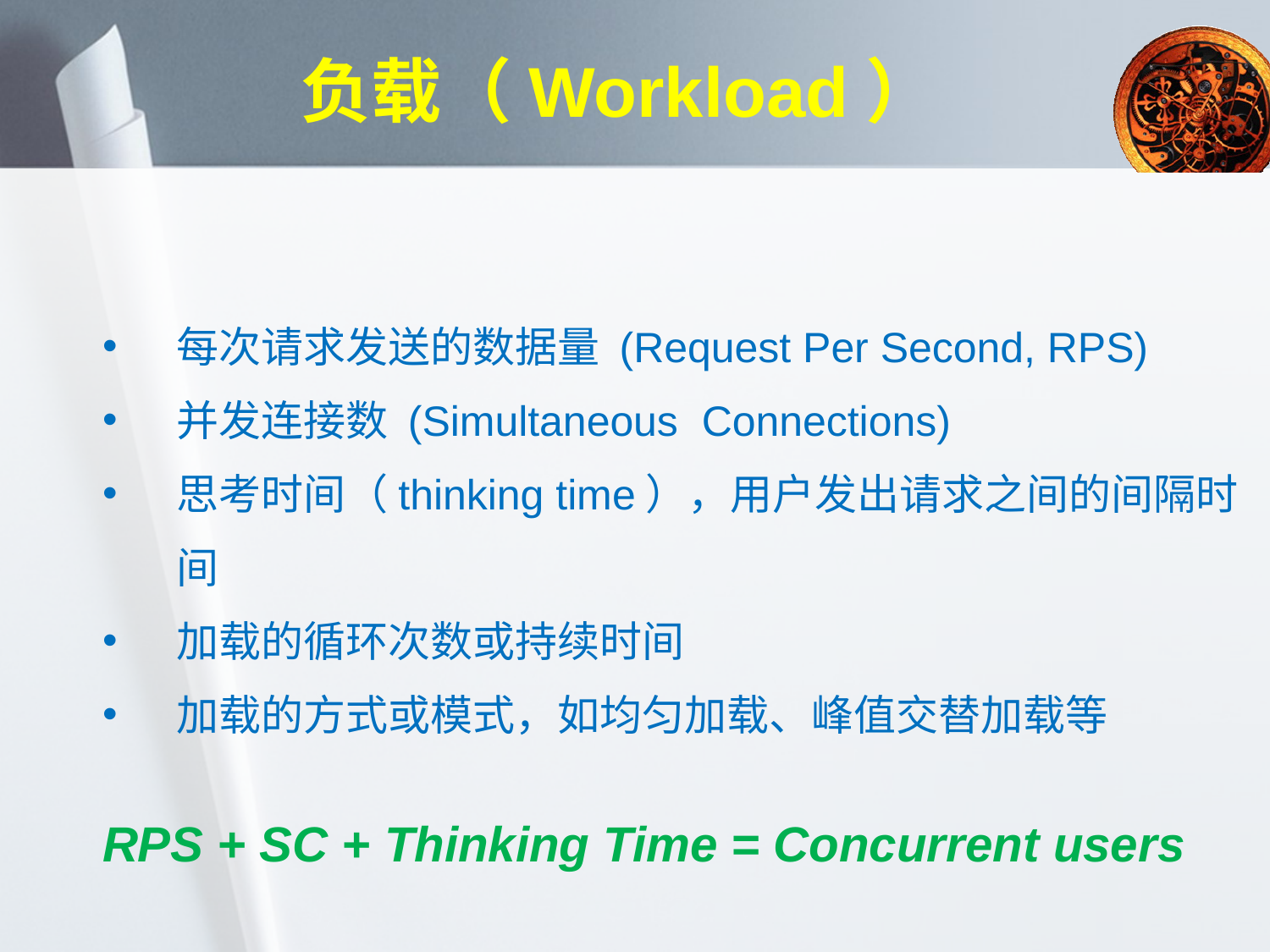

# 负载（Workload）
每次请求发送的数据量 (Request Per Second, RPS)
并发连接数 (Simultaneous  Connections)
思考时间（thinking time），用户发出请求之间的间隔时间
加载的循环次数或持续时间
加载的方式或模式，如均匀加载、峰值交替加载等
RPS + SC + Thinking Time = Concurrent users